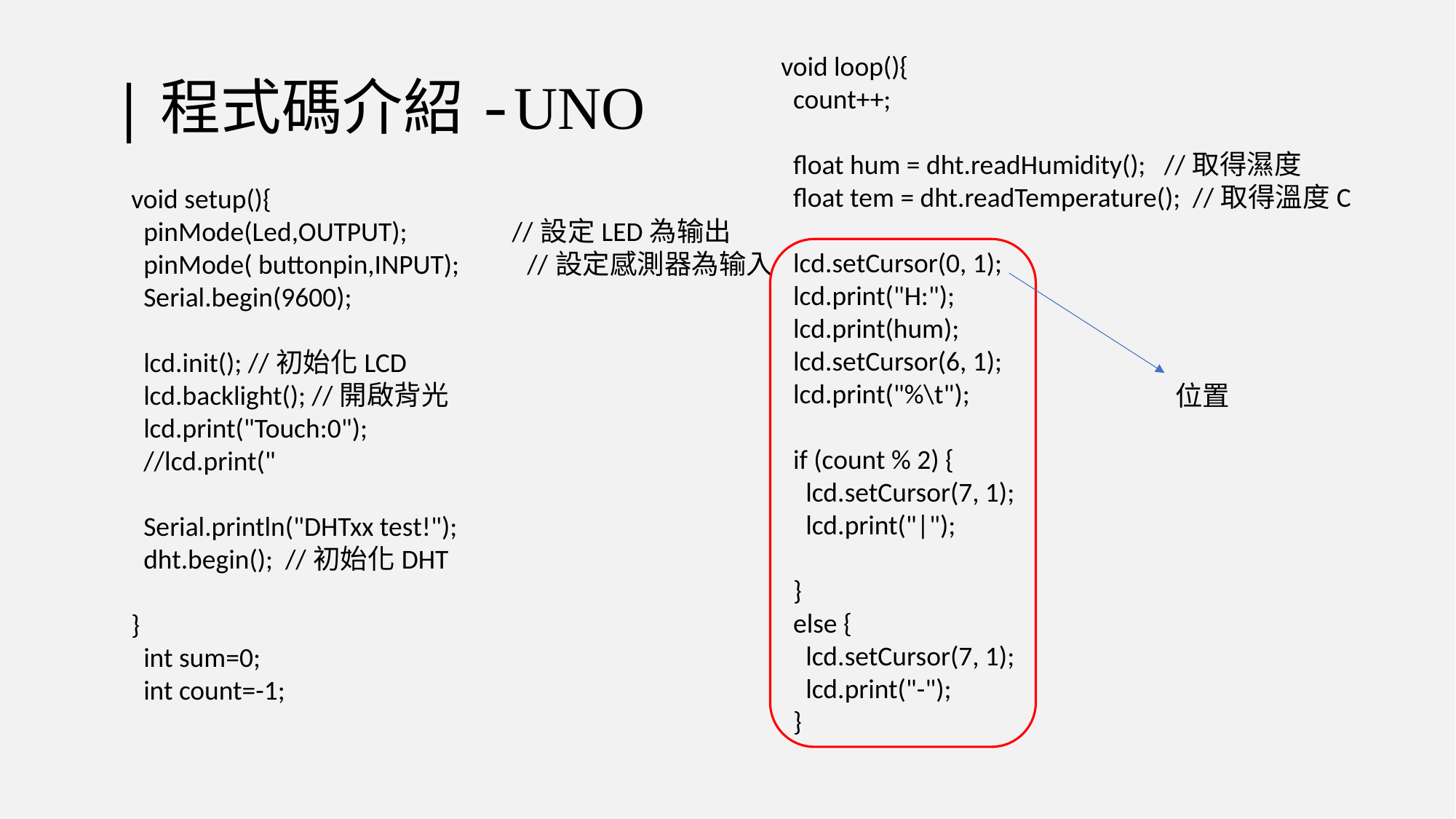

# |程式碼介紹-UNO
void loop(){
  count++;

  float hum = dht.readHumidity();   //取得濕度
  float tem = dht.readTemperature();  //取得溫度C

  lcd.setCursor(0, 1);
  lcd.print("H:");
  lcd.print(hum);
  lcd.setCursor(6, 1);
  lcd.print("%\t");

  if (count % 2) {
    lcd.setCursor(7, 1);
    lcd.print("|");

  }
  else {
    lcd.setCursor(7, 1);
    lcd.print("-");
  }

void setup(){
  pinMode(Led,OUTPUT);                 //設定LED為输出
  pinMode( buttonpin,INPUT);           //設定感測器為输入
  Serial.begin(9600);

  lcd.init(); //初始化LCD
  lcd.backlight(); //開啟背光
  lcd.print("Touch:0");
  //lcd.print("

  Serial.println("DHTxx test!");
  dht.begin();  //初始化DHT

}
  int sum=0;
  int count=-1;

位置